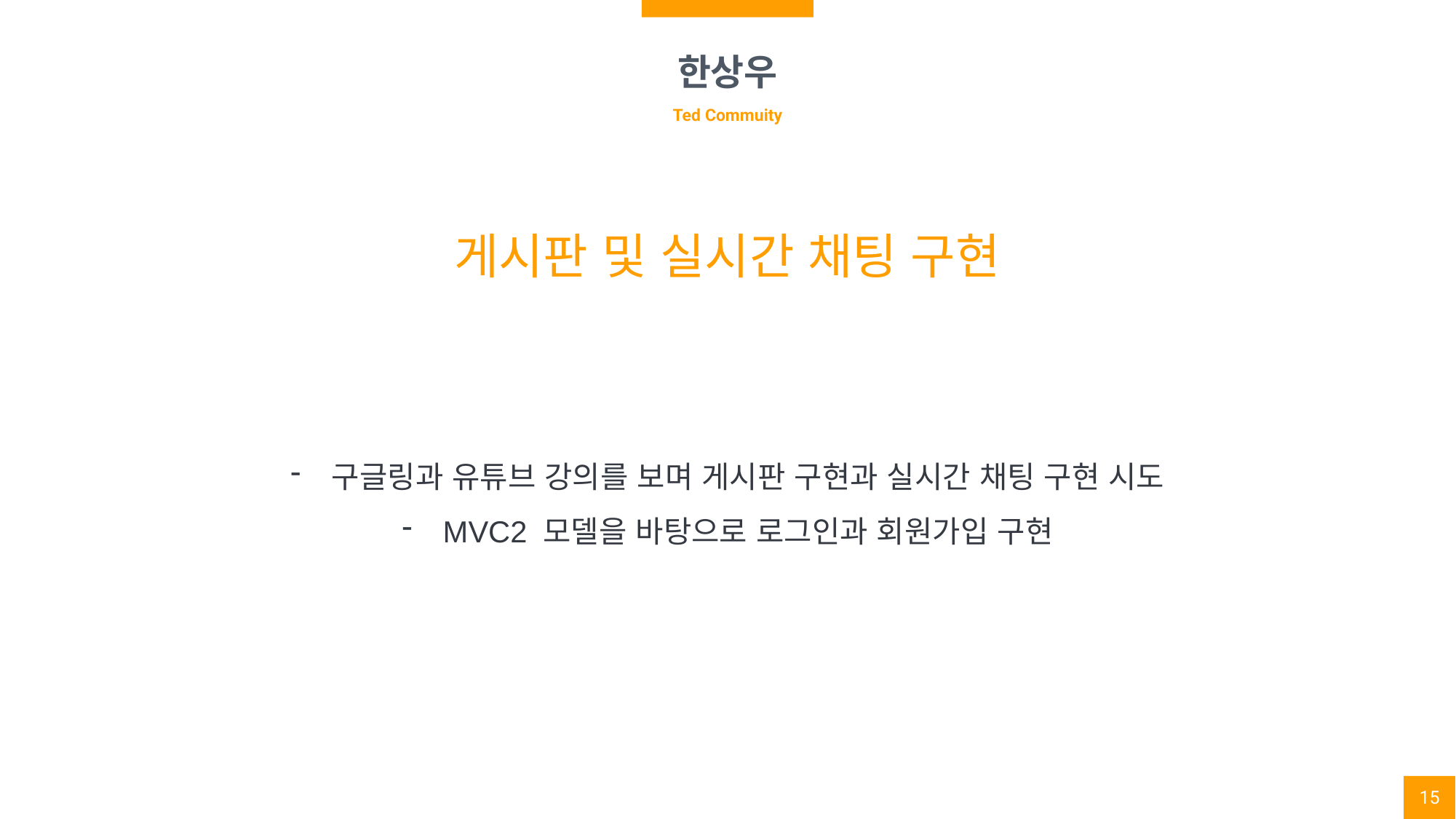

한상우
Ted Commuity
게시판 및 실시간 채팅 구현
구글링과 유튜브 강의를 보며 게시판 구현과 실시간 채팅 구현 시도
MVC2 모델을 바탕으로 로그인과 회원가입 구현
15